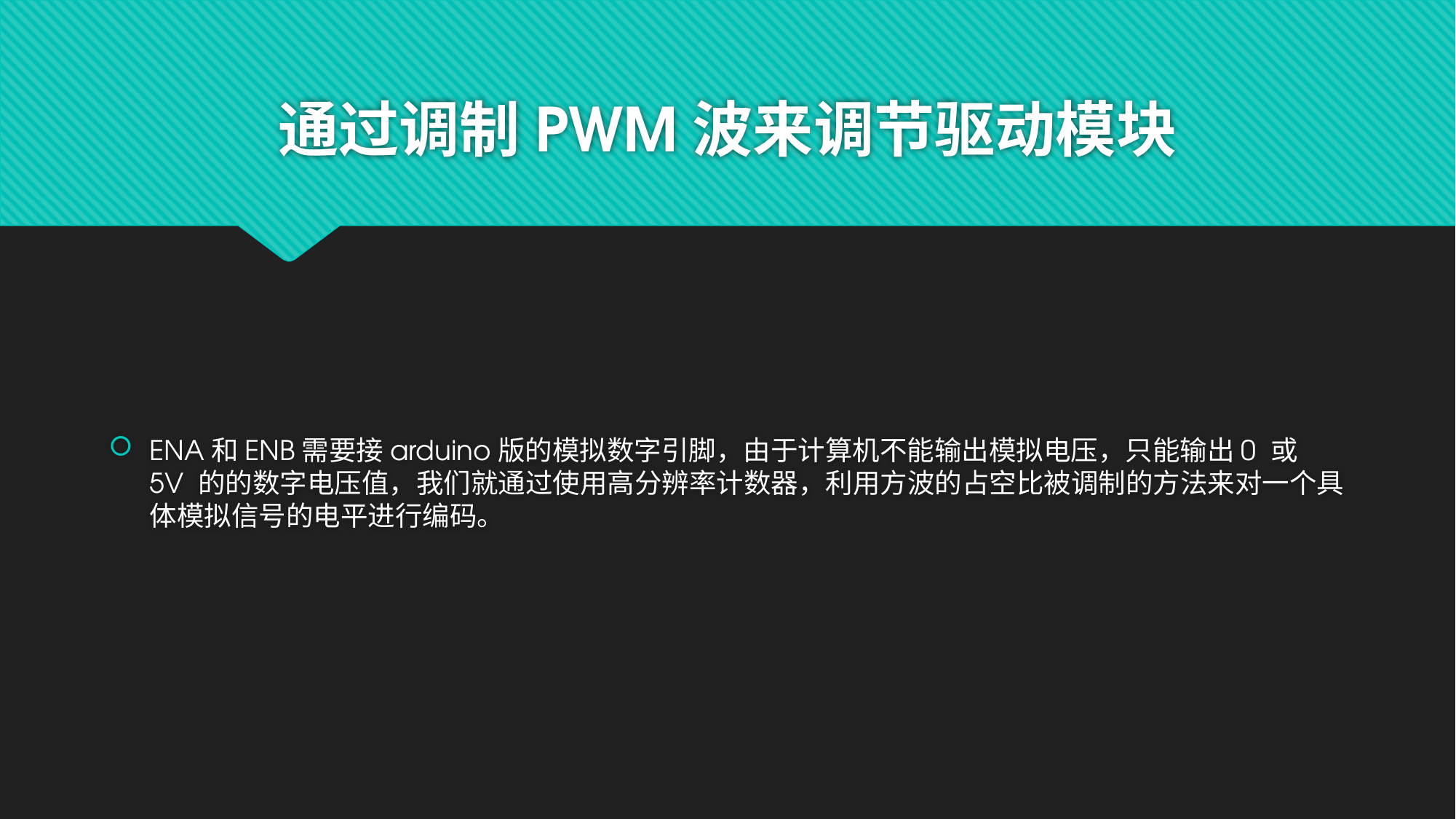

# 通过调制PWM波来调节驱动模块
ENA和ENB需要接arduino版的模拟数字引脚，由于计算机不能输出模拟电压，只能输出0 或5V 的的数字电压值，我们就通过使用高分辨率计数器，利用方波的占空比被调制的方法来对一个具体模拟信号的电平进行编码。